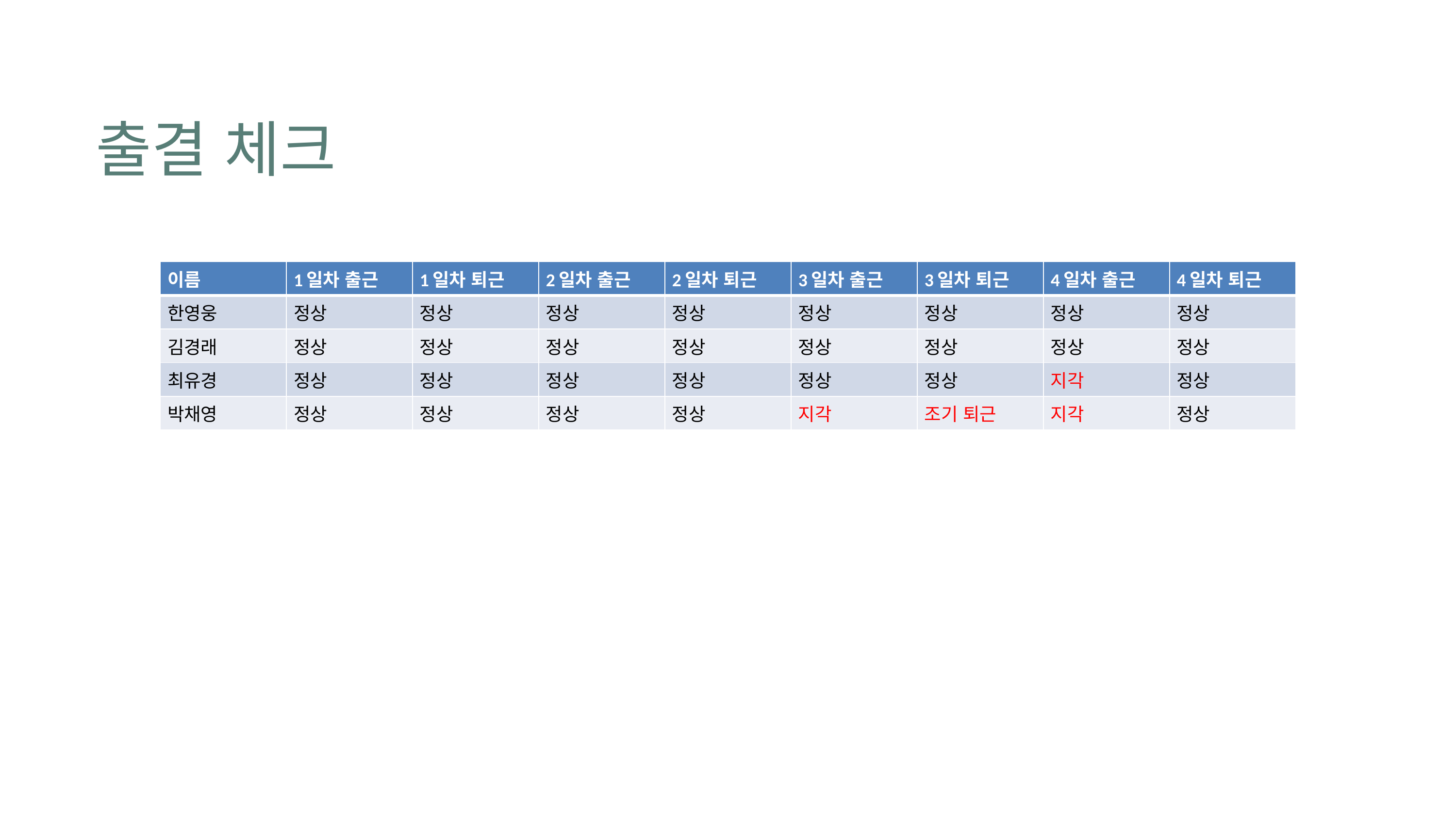

출결 체크
| 이름 | 1일차 출근 | 1일차 퇴근 | 2일차 출근 | 2일차 퇴근 | 3일차 출근 | 3일차 퇴근 | 4일차 출근 | 4일차 퇴근 |
| --- | --- | --- | --- | --- | --- | --- | --- | --- |
| 한영웅 | 정상 | 정상 | 정상 | 정상 | 정상 | 정상 | 정상 | 정상 |
| 김경래 | 정상 | 정상 | 정상 | 정상 | 정상 | 정상 | 정상 | 정상 |
| 최유경 | 정상 | 정상 | 정상 | 정상 | 정상 | 정상 | 지각 | 정상 |
| 박채영 | 정상 | 정상 | 정상 | 정상 | 지각 | 조기 퇴근 | 지각 | 정상 |